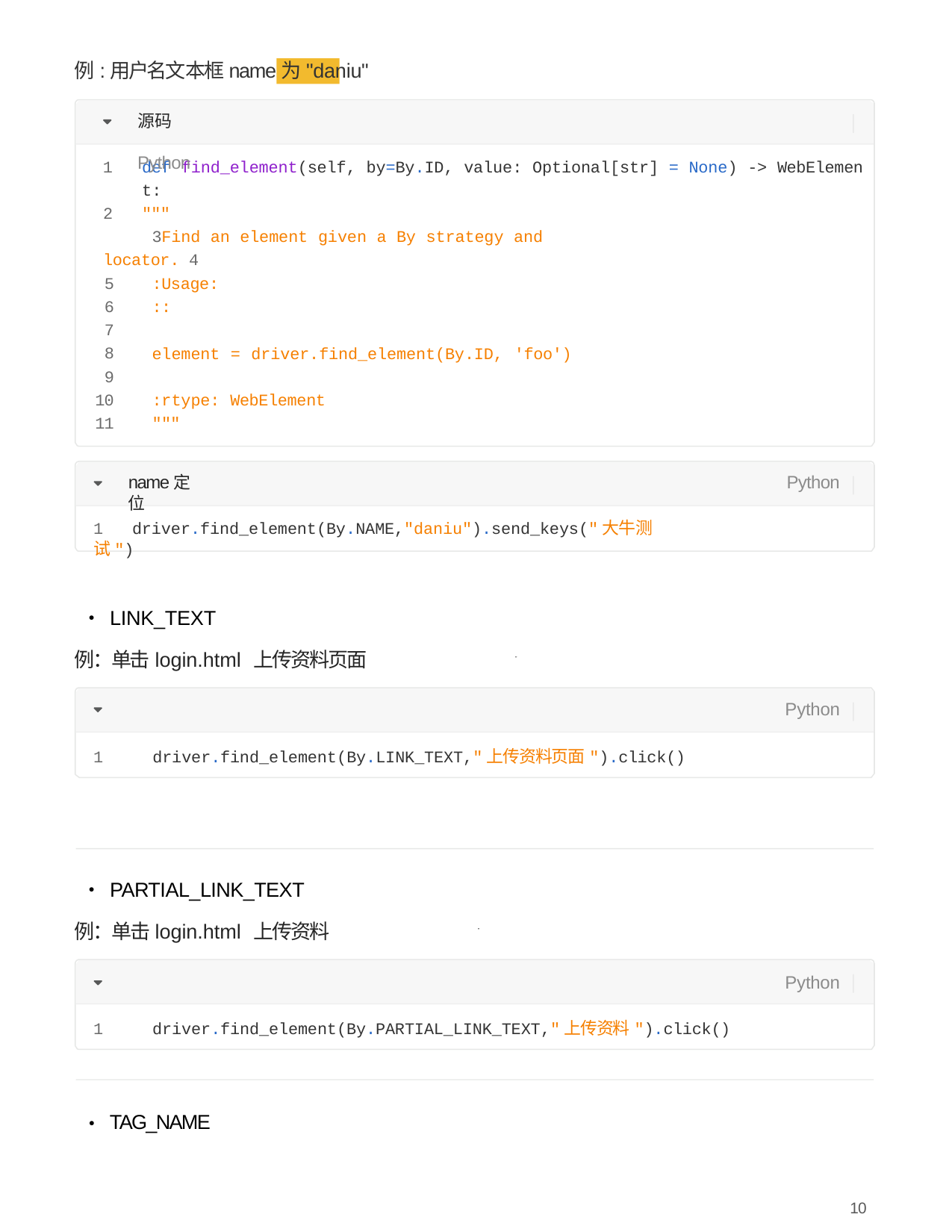

例:⽤户名⽂本框name为"daniu"

源码	Python

def find_element(self, by=By.ID, value: Optional[str] = None) -> WebElemen t:
"""
Find an element given a By strategy and locator. 4
5
6
7
8
9
10
11
:Usage:
::
element = driver.find_element(By.ID, 'foo')
:rtype: WebElement """

name定位
Python

1	driver.find_element(By.NAME,"daniu").send_keys("⼤⽜测试")
LINK_TEXT

“	”
例：单击login.html 上传资料⻚⾯
Python

1	driver.find_element(By.LINK_TEXT,"上传资料⻚⾯").click()

PARTIAL_LINK_TEXT

“	”
例：单击login.html 上传资料
Python

1	driver.find_element(By.PARTIAL_LINK_TEXT,"上传资料").click()

TAG_NAME
●
10